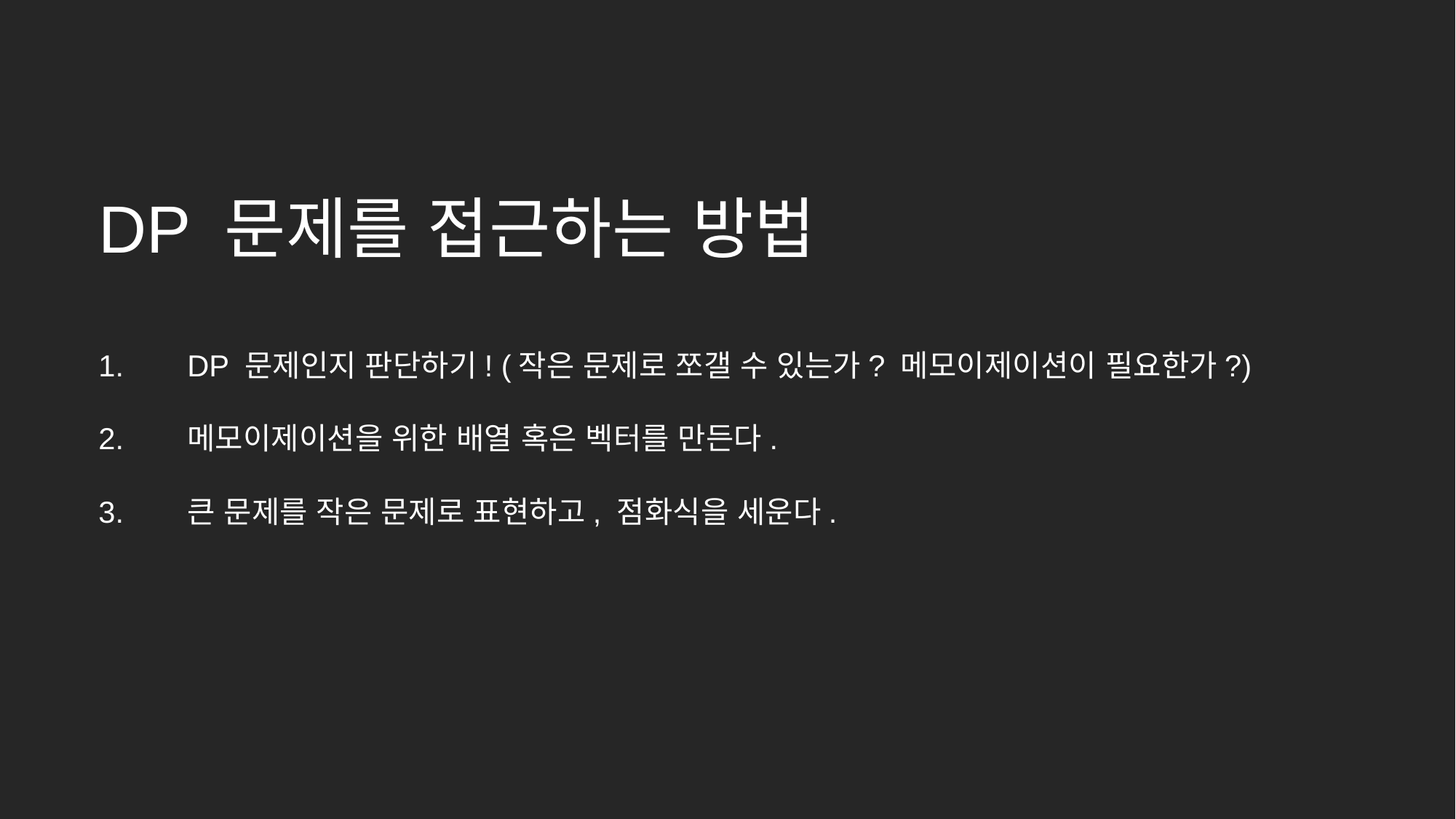

DP 문제를 접근하는 방법

DP 문제인지 판단하기! (작은 문제로 쪼갤 수 있는가? 메모이제이션이 필요한가?)

메모이제이션을 위한 배열 혹은 벡터를 만든다.

큰 문제를 작은 문제로 표현하고, 점화식을 세운다.